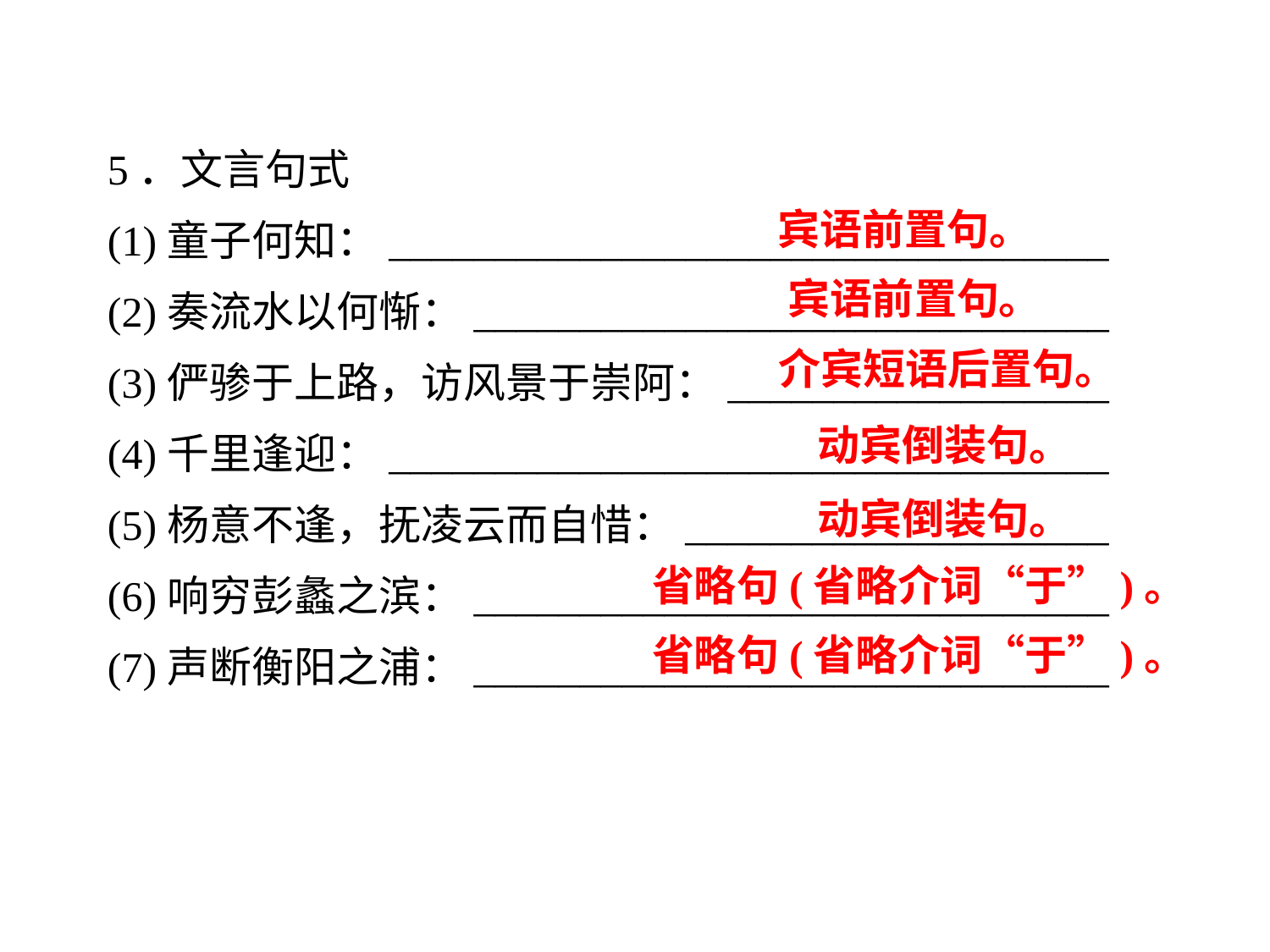

5．文言句式
(1)童子何知：__________________________________
(2)奏流水以何惭：______________________________
(3)俨骖于上路，访风景于崇阿：__________________
(4)千里逢迎：__________________________________
(5)杨意不逢，抚凌云而自惜：____________________
(6)响穷彭蠡之滨：______________________________
(7)声断衡阳之浦：______________________________
宾语前置句。
宾语前置句。
介宾短语后置句。
动宾倒装句。
动宾倒装句。
省略句(省略介词“于”)。
省略句(省略介词“于”)。